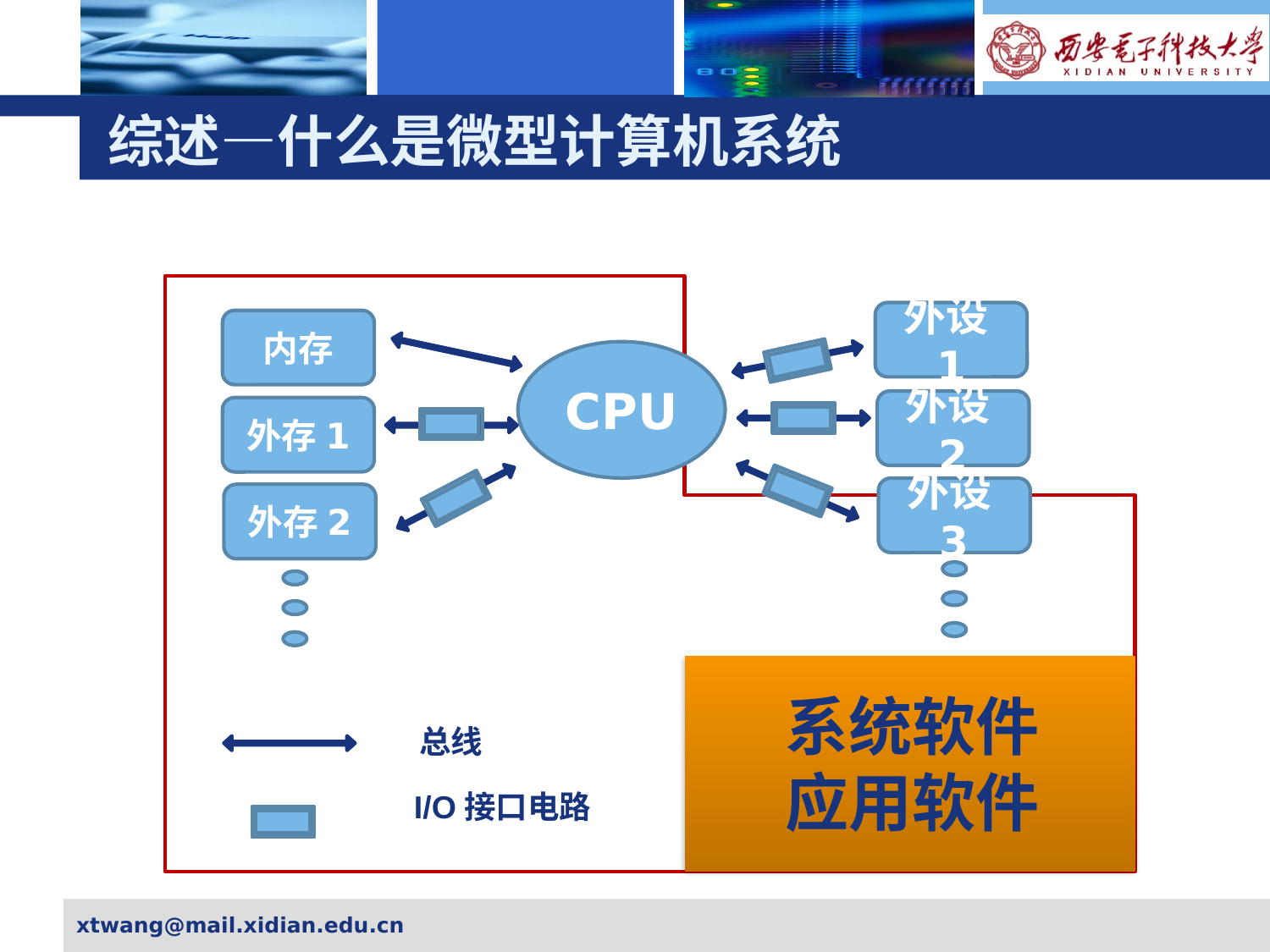

# 综述—什么是微型计算机系统

外设1
内存
CPU

外设2
外存1

外设3

外存2

系统软件
应用软件
总线

I/O接口电路

xtwang@mail.xidian.edu.cn